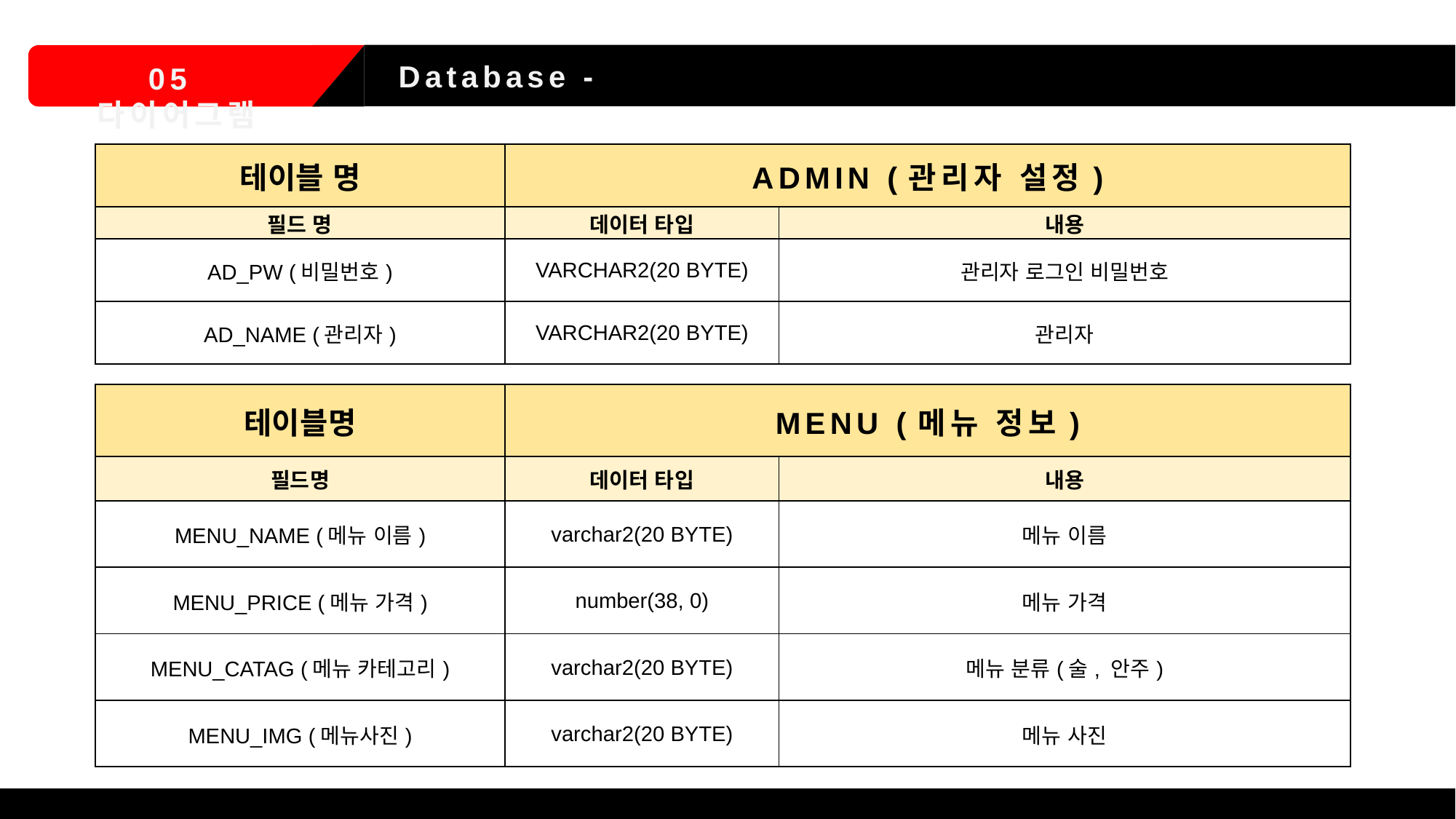

Database - 관리자
05  다이어그램
| 테이블 명 | ADMIN (관리자 설정) |  |
| --- | --- | --- |
| 필드 명 | 데이터 타입 | 내용 |
| AD\_PW (비밀번호) | VARCHAR2(20 BYTE) | 관리자 로그인 비밀번호 |
| AD\_NAME (관리자) | VARCHAR2(20 BYTE) | 관리자 |
| 테이블명 | MENU (메뉴 정보) |  |
| --- | --- | --- |
| 필드명 | 데이터 타입 | 내용 |
| MENU\_NAME (메뉴 이름) | varchar2(20 BYTE) | 메뉴 이름 |
| MENU\_PRICE (메뉴 가격) | number(38, 0) | 메뉴 가격 |
| MENU\_CATAG (메뉴 카테고리) | varchar2(20 BYTE) | 메뉴 분류(술, 안주) |
| MENU\_IMG (메뉴사진) | varchar2(20 BYTE) | 메뉴 사진 |